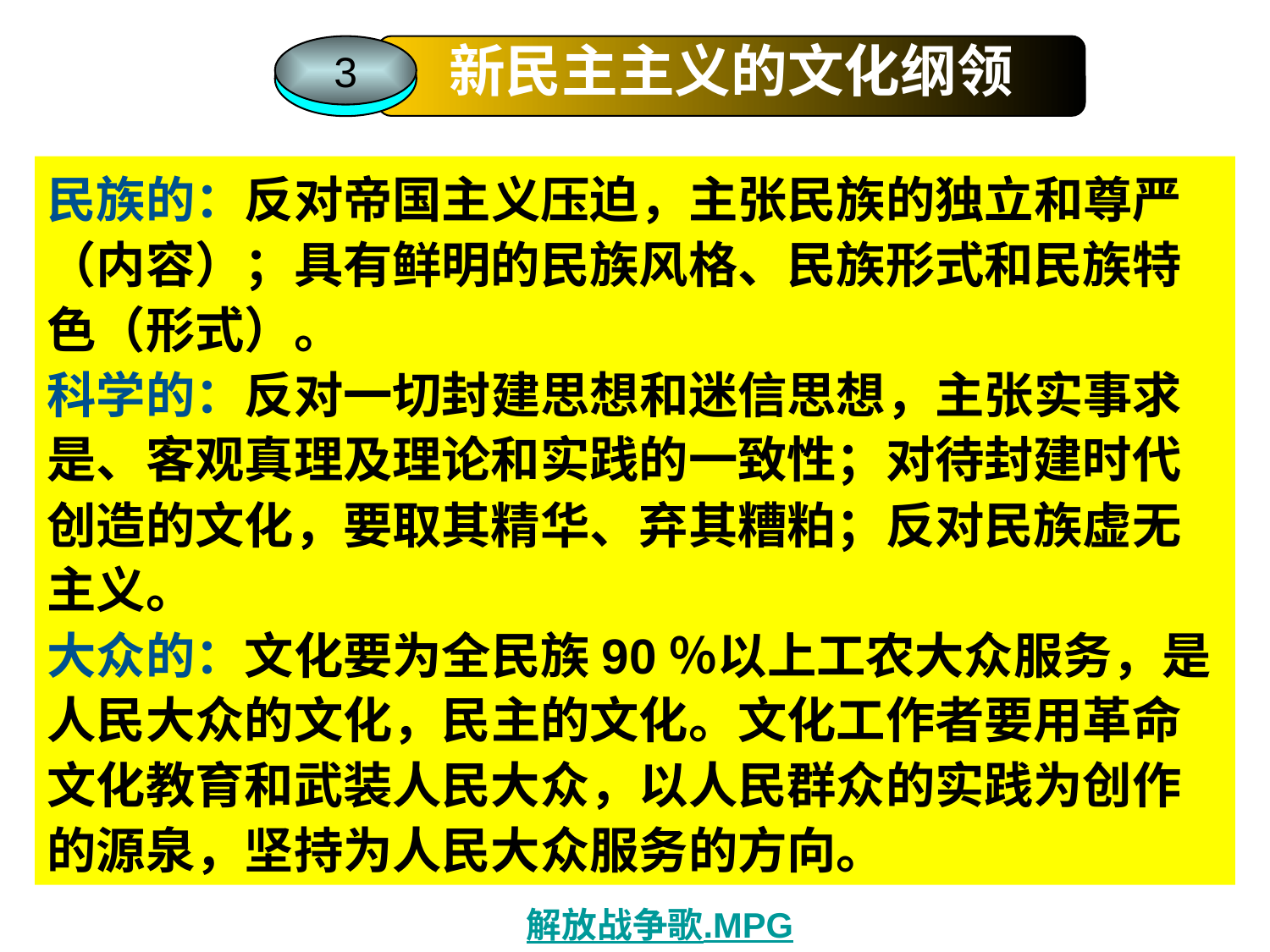

3

新民主主义的文化纲领
民族的：反对帝国主义压迫，主张民族的独立和尊严（内容）；具有鲜明的民族风格、民族形式和民族特色（形式）。
科学的：反对一切封建思想和迷信思想，主张实事求是、客观真理及理论和实践的一致性；对待封建时代创造的文化，要取其精华、弃其糟粕；反对民族虚无主义。
大众的：文化要为全民族90％以上工农大众服务，是人民大众的文化，民主的文化。文化工作者要用革命文化教育和武装人民大众，以人民群众的实践为创作的源泉，坚持为人民大众服务的方向。
解放战争歌.MPG